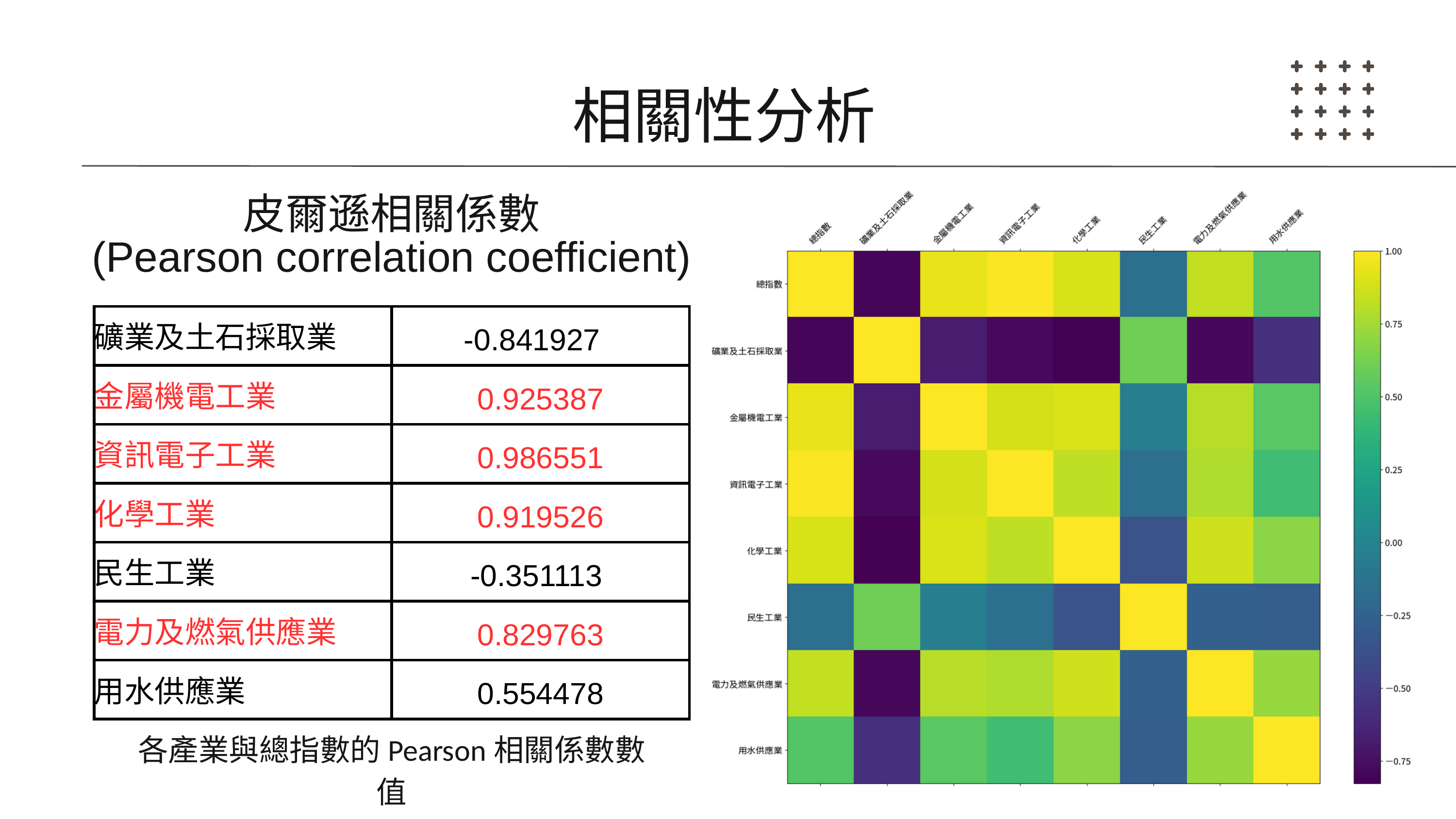

相關性分析

皮爾遜相關係數
(Pearson correlation coefficient)
| 礦業及土石採取業 | -0.841927 |
| --- | --- |
| 金屬機電工業 | 0.925387 |
| 資訊電子工業 | 0.986551 |
| 化學工業 | 0.919526 |
| 民生工業 | -0.351113 |
| 電力及燃氣供應業 | 0.829763 |
| 用水供應業 | 0.554478 |
各產業與總指數的Pearson相關係數數值